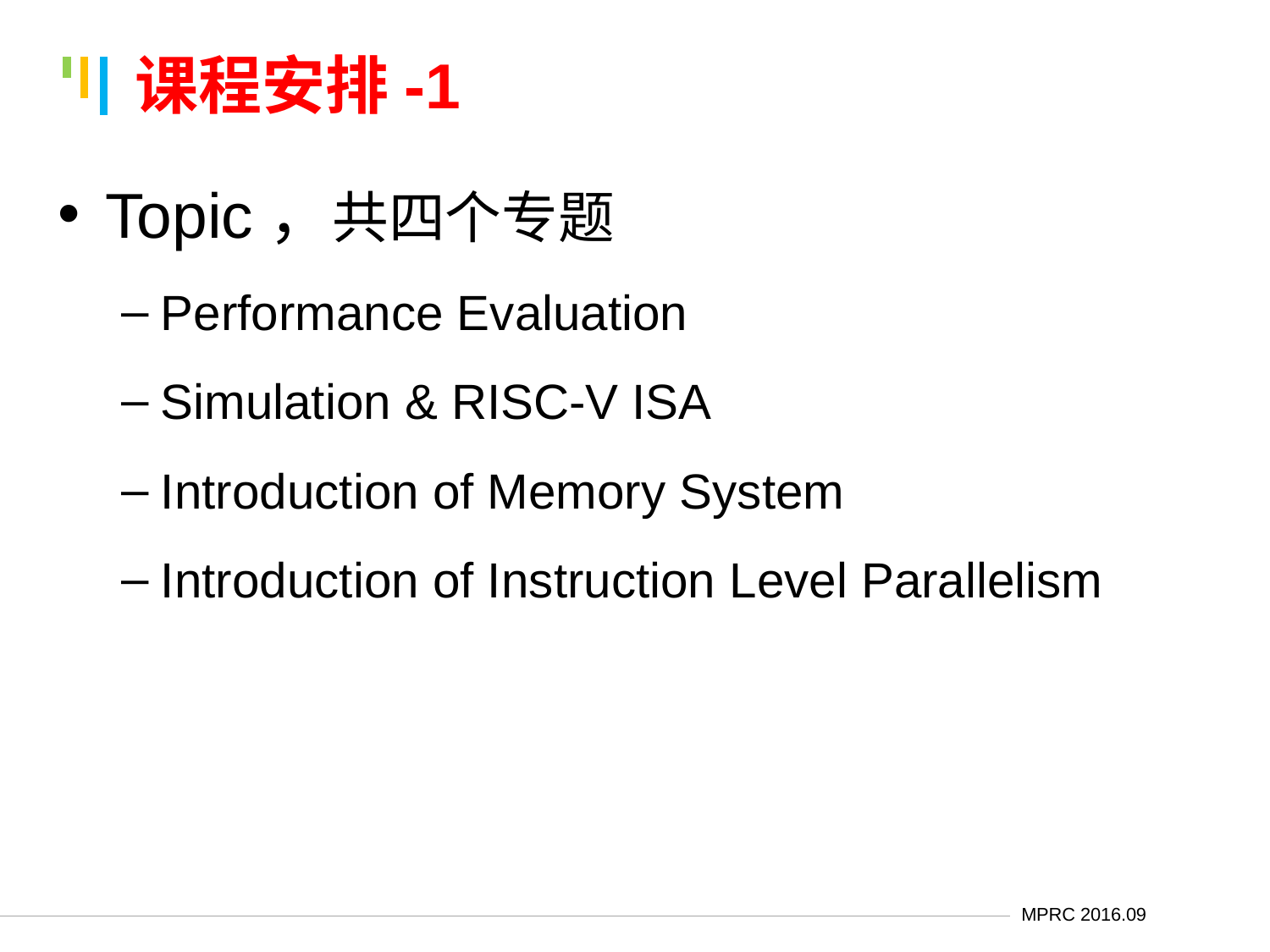

# 课程安排-1
Topic，共四个专题
Performance Evaluation
Simulation & RISC-V ISA
Introduction of Memory System
Introduction of Instruction Level Parallelism